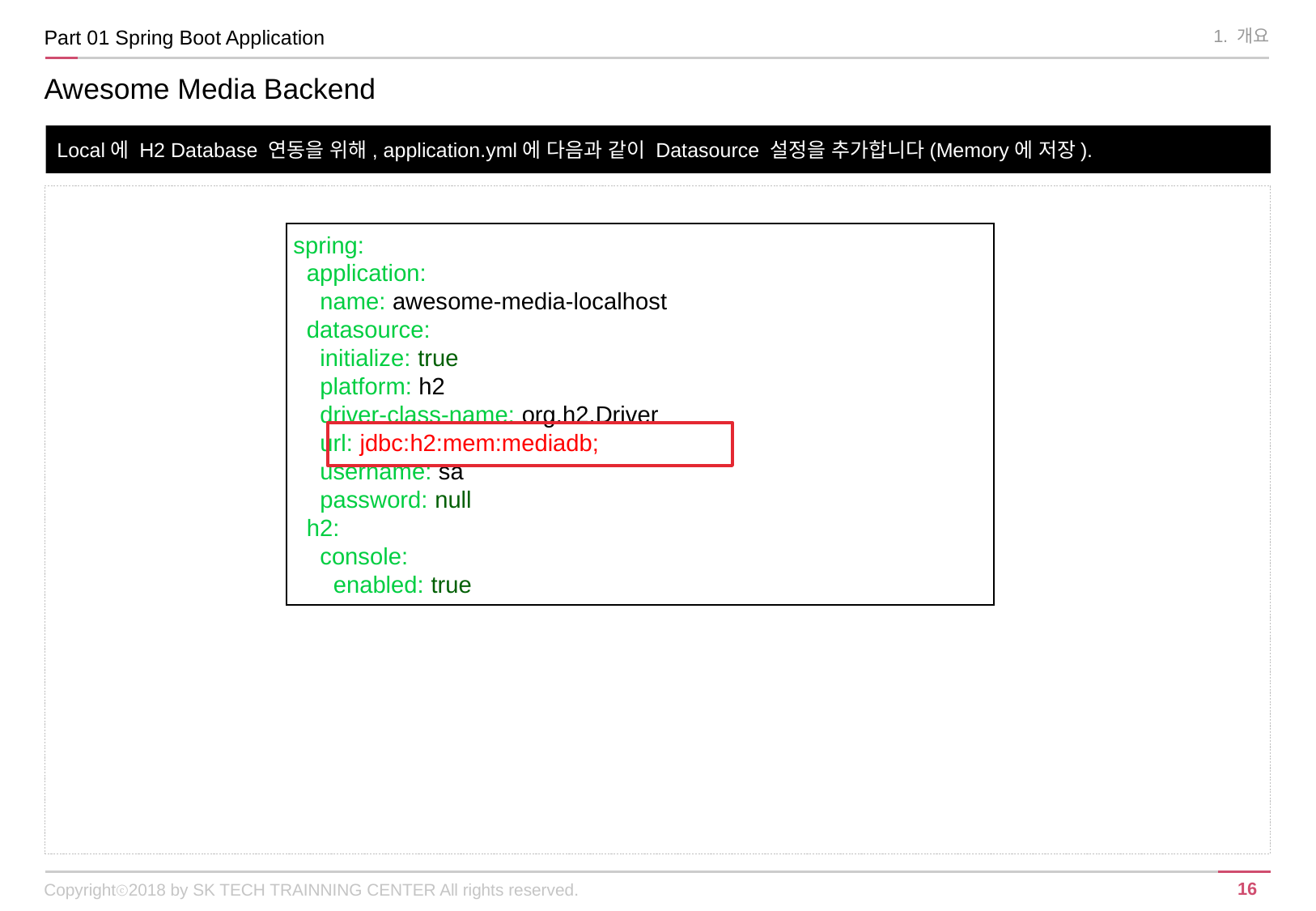

Part 01 Spring Boot Application
1. 개요
Awesome Media Backend
Local에 H2 Database 연동을 위해, application.yml에 다음과 같이 Datasource 설정을 추가합니다(Memory에 저장).
spring:
  application:
    name: awesome-media-localhost
  datasource:
    initialize: true
    platform: h2
    driver-class-name: org.h2.Driver
    url: jdbc:h2:mem:mediadb;
    username: sa
    password: null
  h2:
    console:
      enabled: true

Copyrightⓒ2018 by SK TECH TRAINNING CENTER All rights reserved.